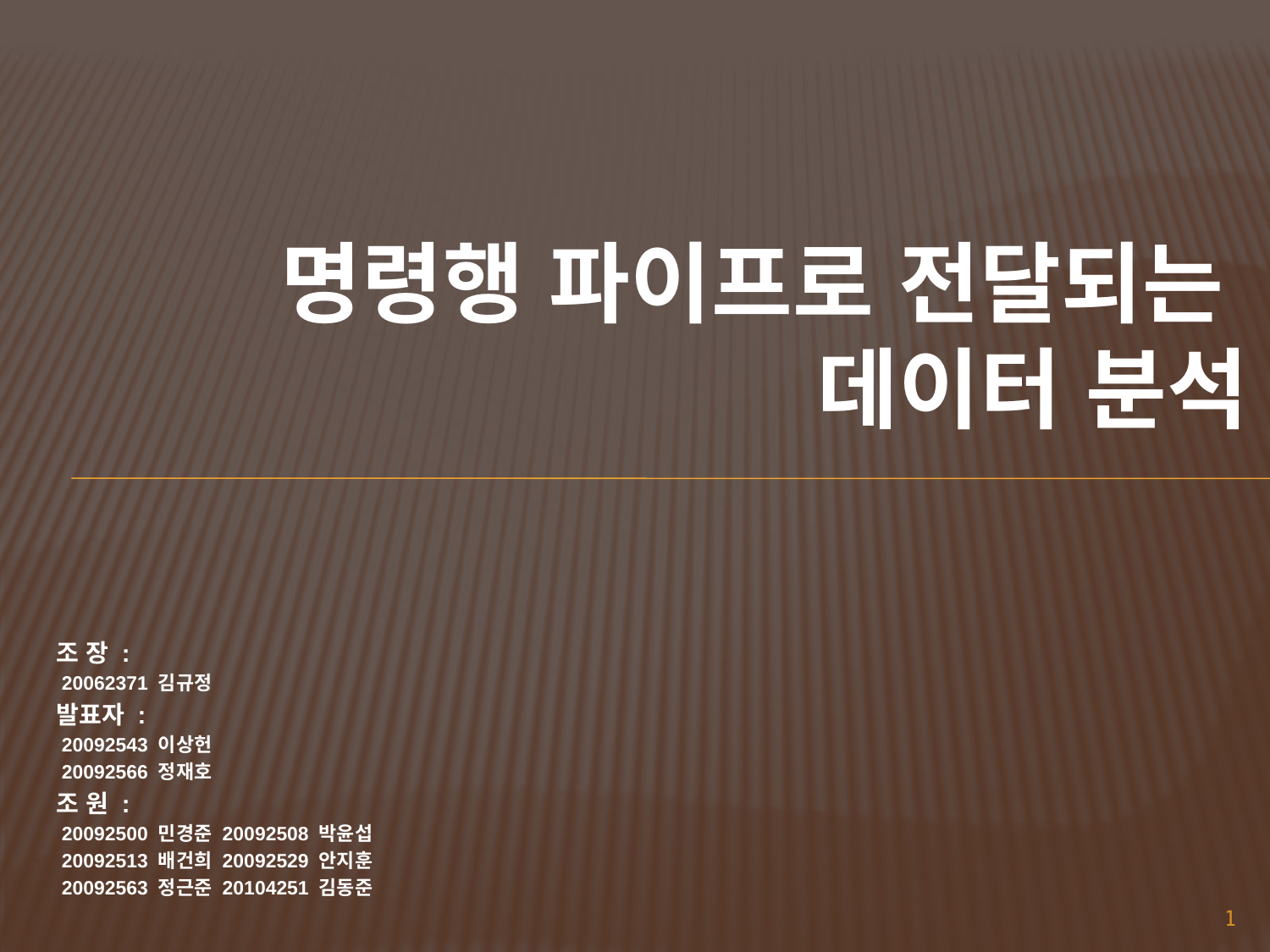

# 명령행 파이프로 전달되는 데이터 분석
조 장 :
 20062371 김규정
발표자 :
 20092543 이상헌
 20092566 정재호
조 원 :
 20092500 민경준 20092508 박윤섭
 20092513 배건희 20092529 안지훈
 20092563 정근준 20104251 김동준
1